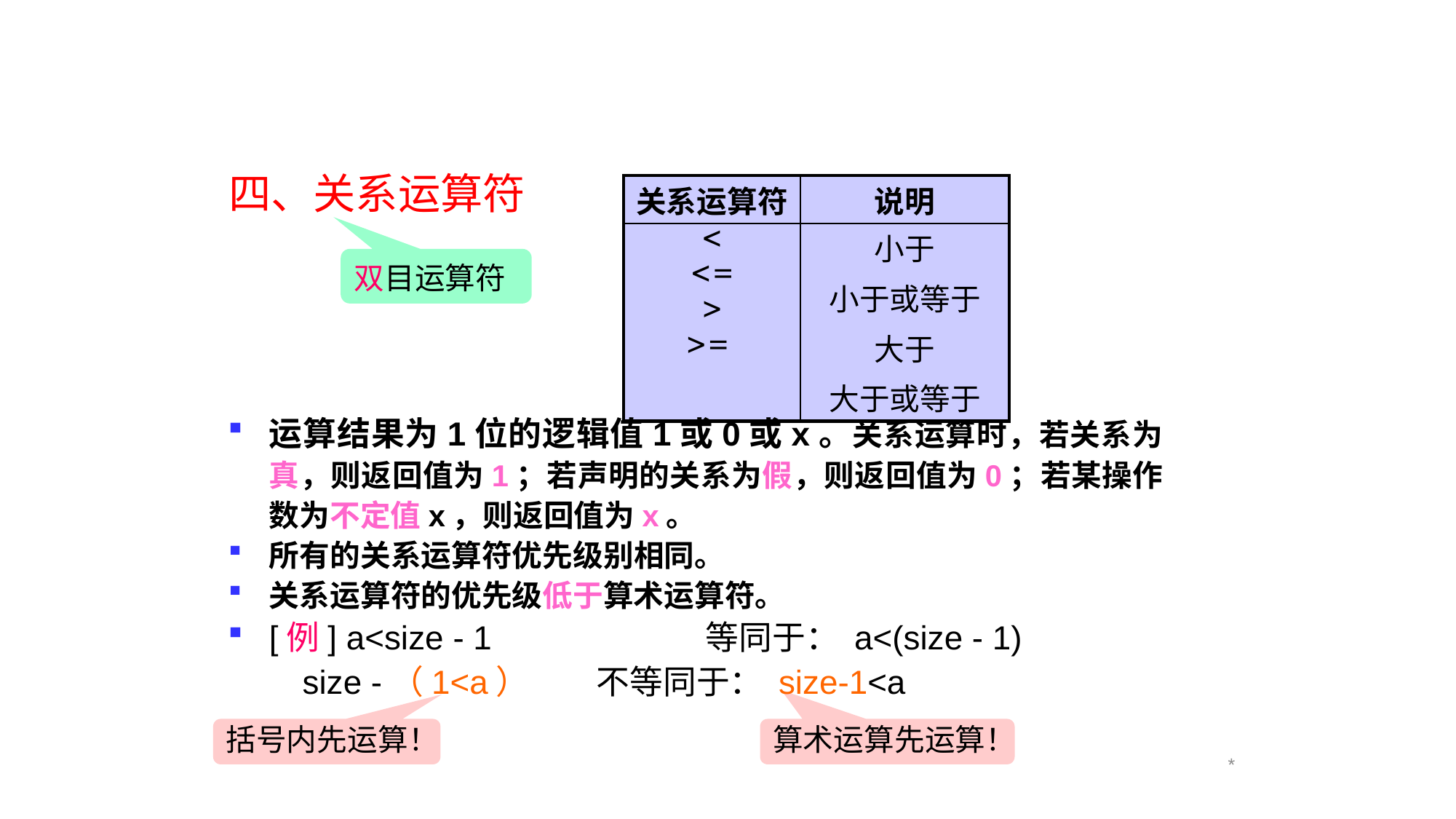

四、关系运算符
| 关系运算符 | 说明 |
| --- | --- |
| < <= > >= | 小于 小于或等于 大于 大于或等于 |
双目运算符
运算结果为1位的逻辑值1或0或x。关系运算时，若关系为真，则返回值为1；若声明的关系为假，则返回值为0；若某操作数为不定值x，则返回值为x。
所有的关系运算符优先级别相同。
关系运算符的优先级低于算术运算符。
[例] a<size - 1		等同于： a<(size - 1)
        size -（1<a）	不等同于： size-1<a
括号内先运算！
算术运算先运算！
*